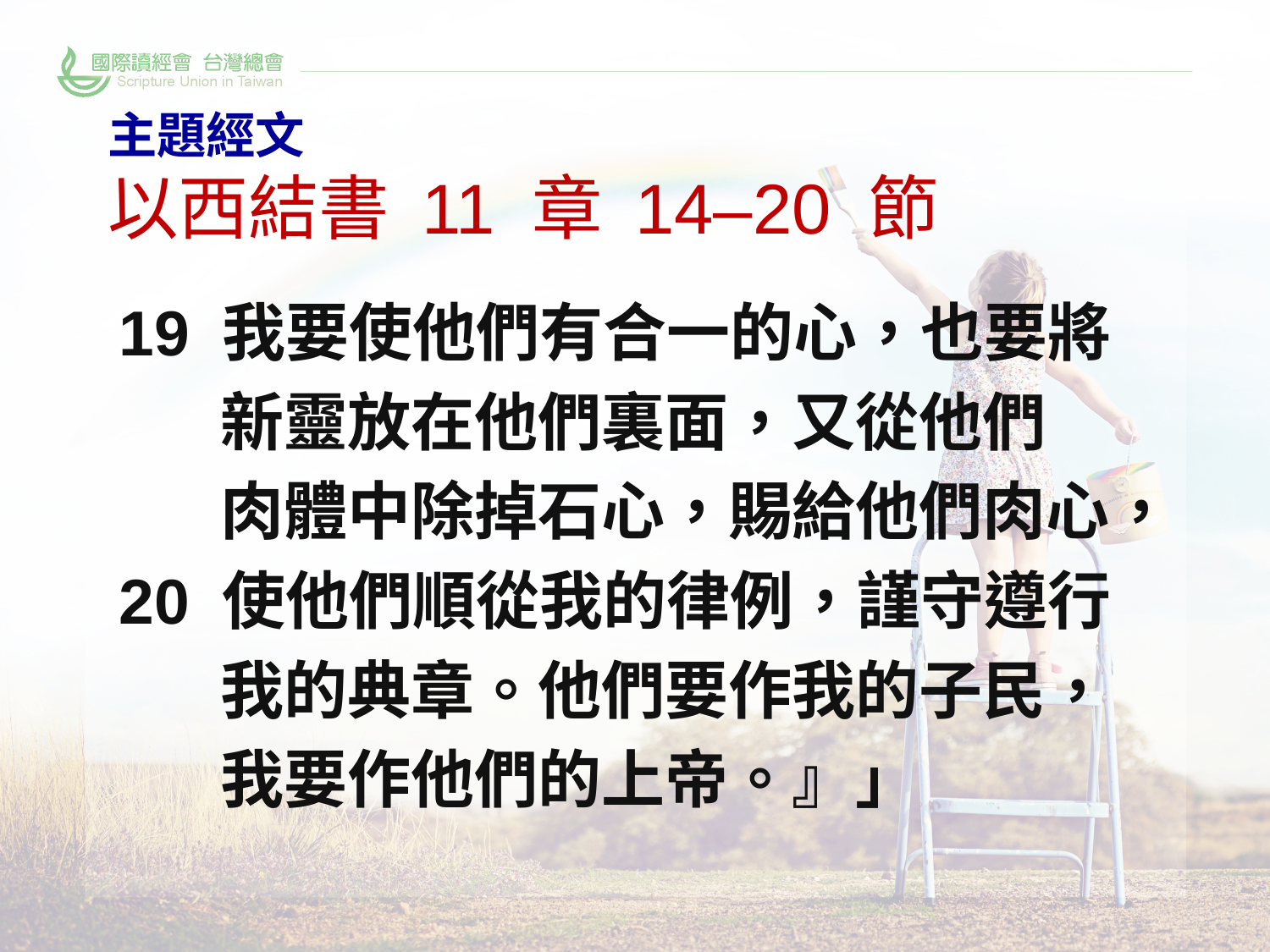

# 主題經文 以西結書 11 章 14–20 節
19 我要使他們有合一的心，也要將
      新靈放在他們裏面，又從他們
      肉體中除掉石心，賜給他們肉心，
20 使他們順從我的律例，謹守遵行
      我的典章。他們要作我的子民，
      我要作他們的上帝。』」